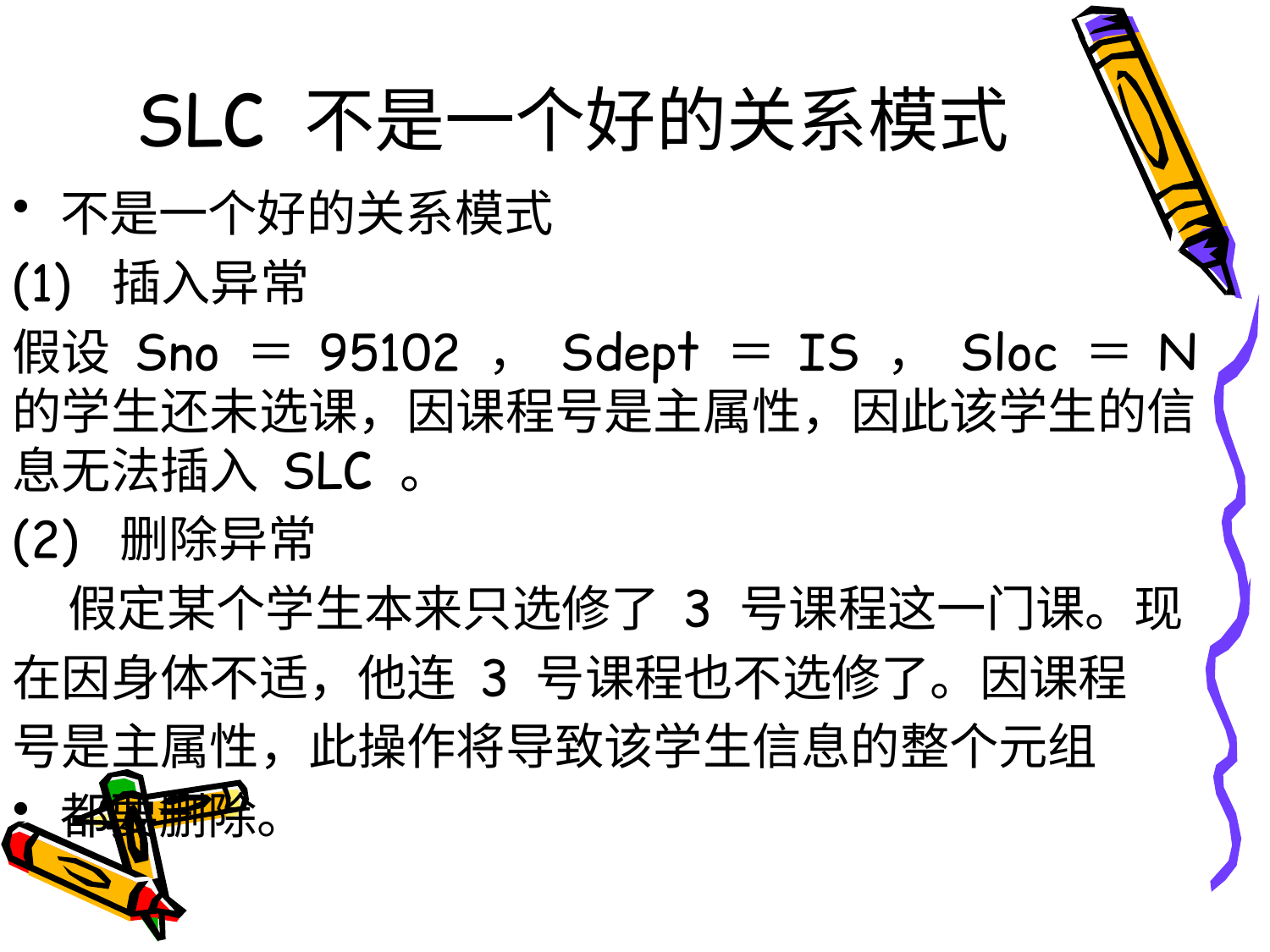

# SLC 不是一个好的关系模式
不是一个好的关系模式
(1)  插入异常
假设 Sno ＝ 95102 ， Sdept ＝ IS ， Sloc ＝ N 的学生还未选课，因课程号是主属性，因此该学生的信息无法插入 SLC 。
(2)  删除异常
    假定某个学生本来只选修了 3 号课程这一门课。现
在因身体不适，他连 3 号课程也不选修了。因课程
号是主属性，此操作将导致该学生信息的整个元组
都要删除。